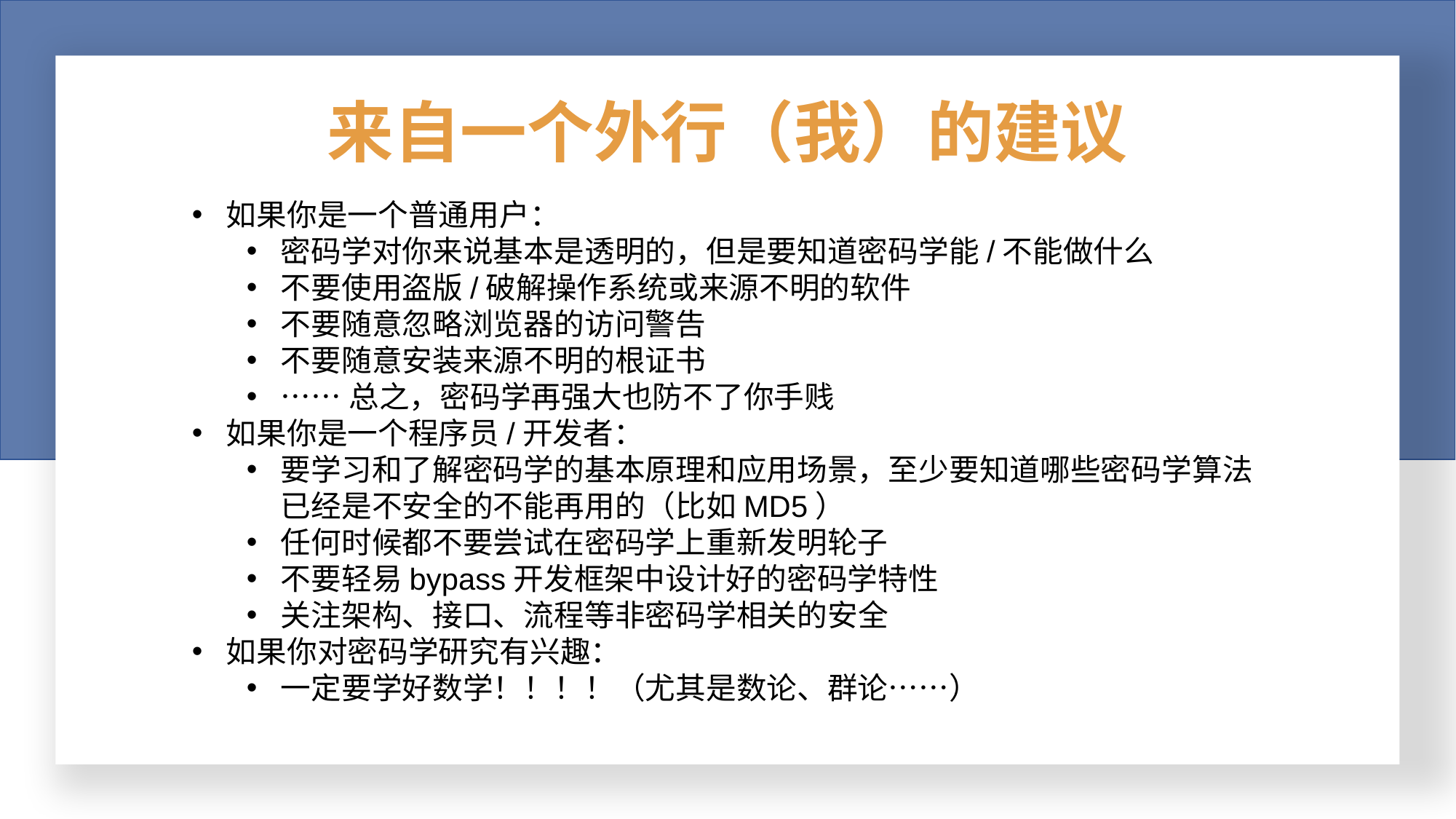

# 来自一个外行（我）的建议
如果你是一个普通用户：
密码学对你来说基本是透明的，但是要知道密码学能/不能做什么
不要使用盗版/破解操作系统或来源不明的软件
不要随意忽略浏览器的访问警告
不要随意安装来源不明的根证书
……总之，密码学再强大也防不了你手贱
如果你是一个程序员/开发者：
要学习和了解密码学的基本原理和应用场景，至少要知道哪些密码学算法已经是不安全的不能再用的（比如MD5）
任何时候都不要尝试在密码学上重新发明轮子
不要轻易bypass开发框架中设计好的密码学特性
关注架构、接口、流程等非密码学相关的安全
如果你对密码学研究有兴趣：
一定要学好数学！！！！（尤其是数论、群论……）